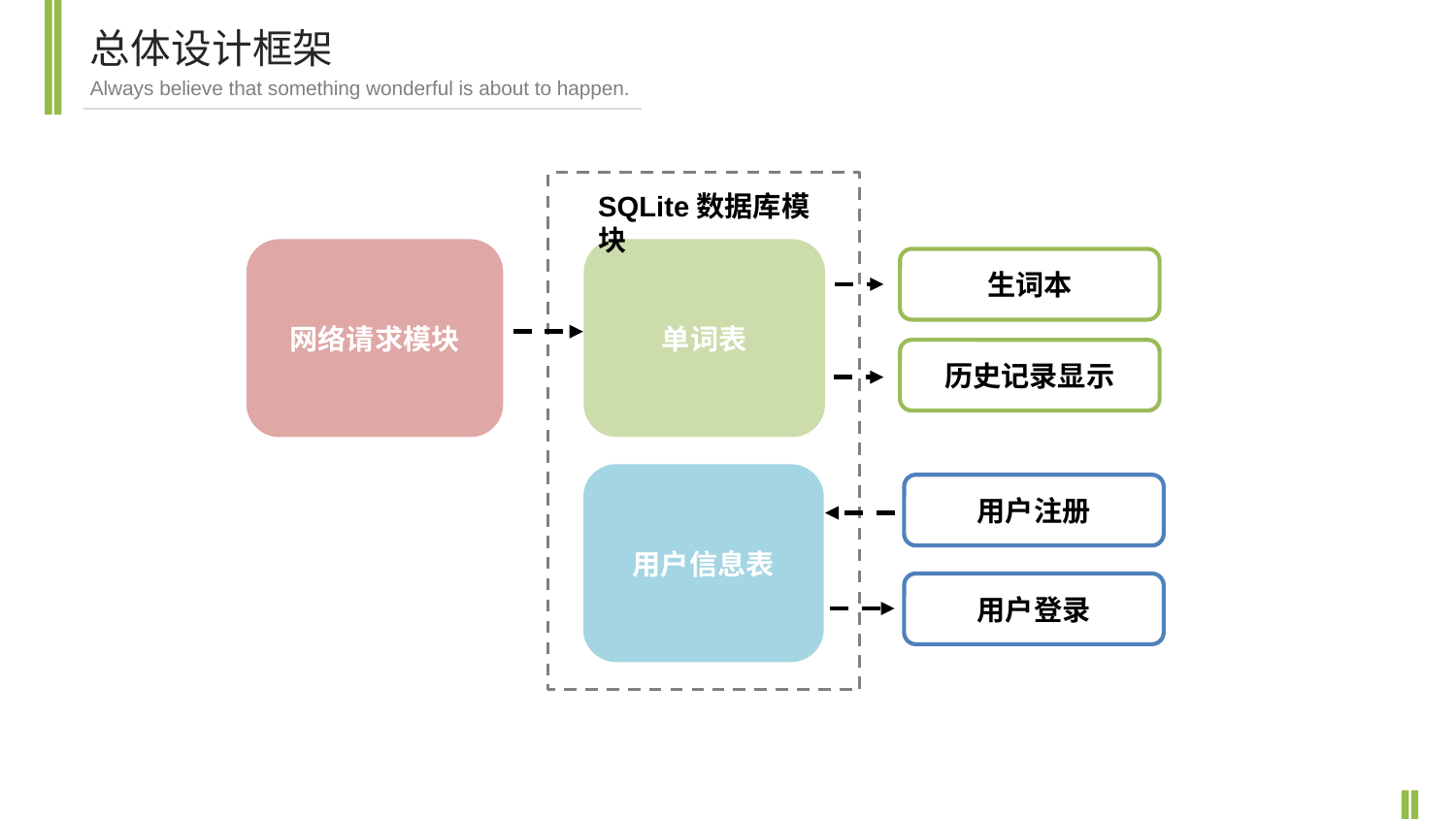

总体设计框架
Always believe that something wonderful is about to happen.

SQLite数据库模块
网络请求模块
单词表
生词本
历史记录显示
用户信息表
用户注册
用户登录